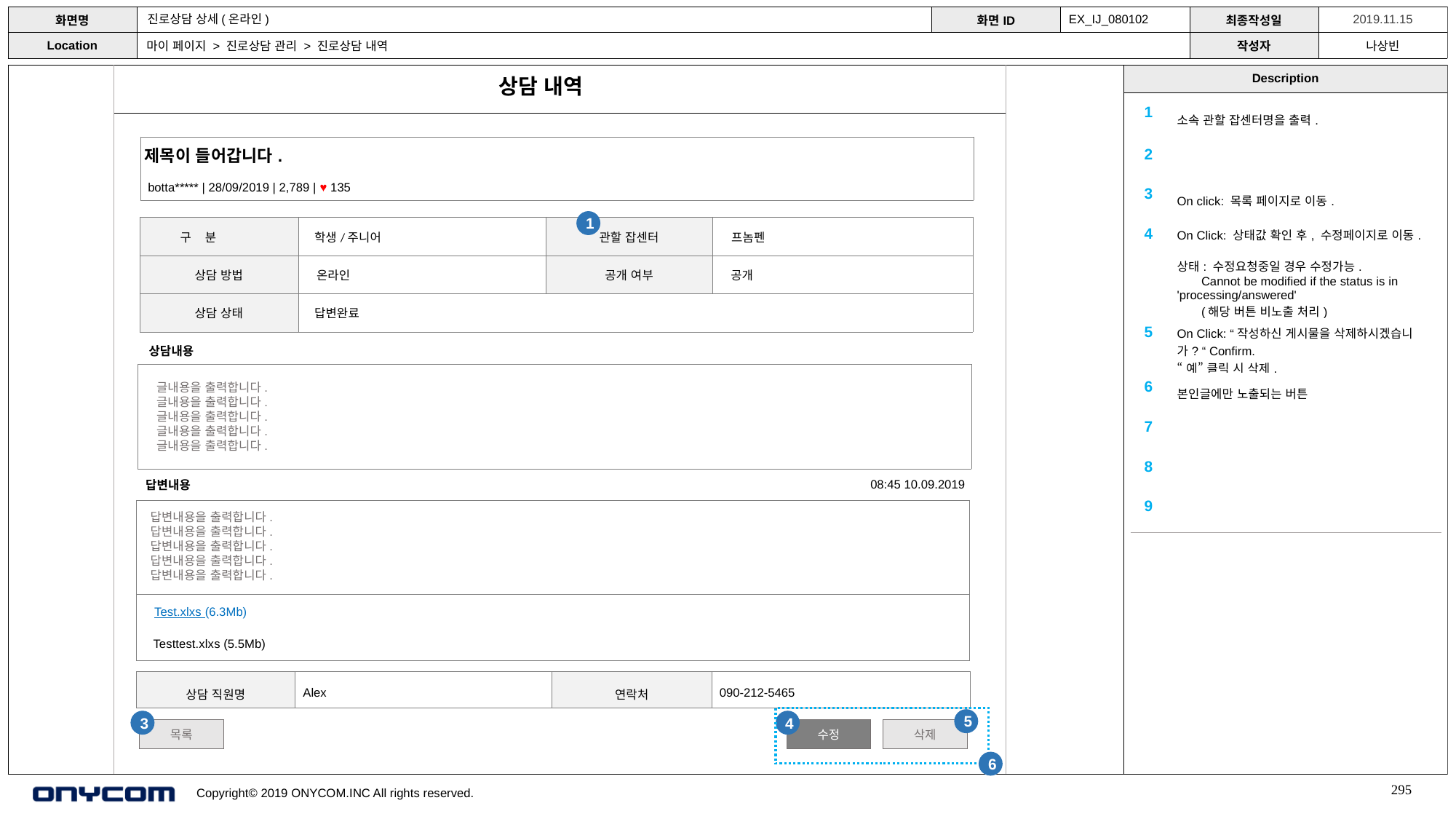

진로상담 상세(온라인)
EX_IJ_080102
마이 페이지 > 진로상담 관리 > 진로상담 내역
상담 내역
| 1 | 소속 관할 잡센터명을 출력. |
| --- | --- |
| 2 |  |
| 3 | On click: 목록 페이지로 이동. |
| 4 | On Click: 상태값 확인 후, 수정페이지로 이동. 상태: 수정요청중일 경우 수정가능. Cannot be modified if the status is in 'processing/answered' (해당 버튼 비노출 처리) |
| 5 | On Click: “작성하신 게시물을 삭제하시겠습니가? “ Confirm. “예” 클릭 시 삭제. |
| 6 | 본인글에만 노출되는 버튼 |
| 7 |  |
| 8 |  |
| 9 |  |
| 제목이 들어갑니다. botta\*\*\*\*\* | 28/09/2019 | 2,789 | ♥ 135 |
| --- |
1
| 구 분 | 학생/주니어 | 관할 잡센터 | 프놈펜 |
| --- | --- | --- | --- |
| 상담 방법 | 온라인 | 공개 여부 | 공개 |
| 상담 상태 | 답변완료 |  |  |
상담내용
|  |
| --- |
글내용을 출력합니다.
글내용을 출력합니다.
글내용을 출력합니다.
글내용을 출력합니다.
글내용을 출력합니다.
08:45 10.09.2019
답변내용
|  |
| --- |
|  |
답변내용을 출력합니다.
답변내용을 출력합니다.
답변내용을 출력합니다.
답변내용을 출력합니다.
답변내용을 출력합니다.
Test.xlxs (6.3Mb)
Testtest.xlxs (5.5Mb)
| 상담 직원명 | Alex | 연락처 | 090-212-5465 |
| --- | --- | --- | --- |

5
3
4
목록
수정
삭제
6
295